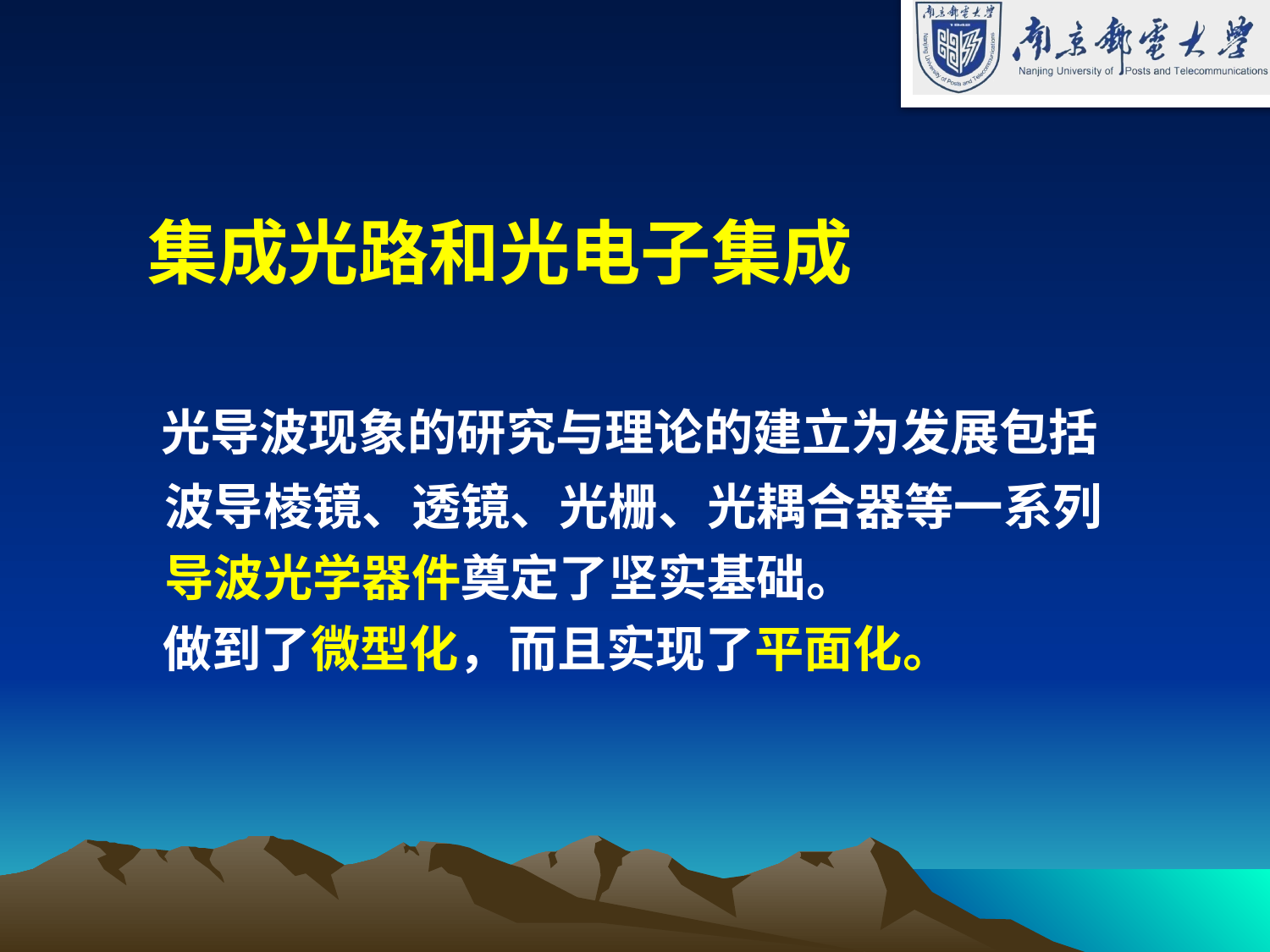

集成光路和光电子集成
  光导波现象的研究与理论的建立为发展包括波导棱镜、透镜、光栅、光耦合器等一系列导波光学器件奠定了坚实基础。
   做到了微型化，而且实现了平面化。